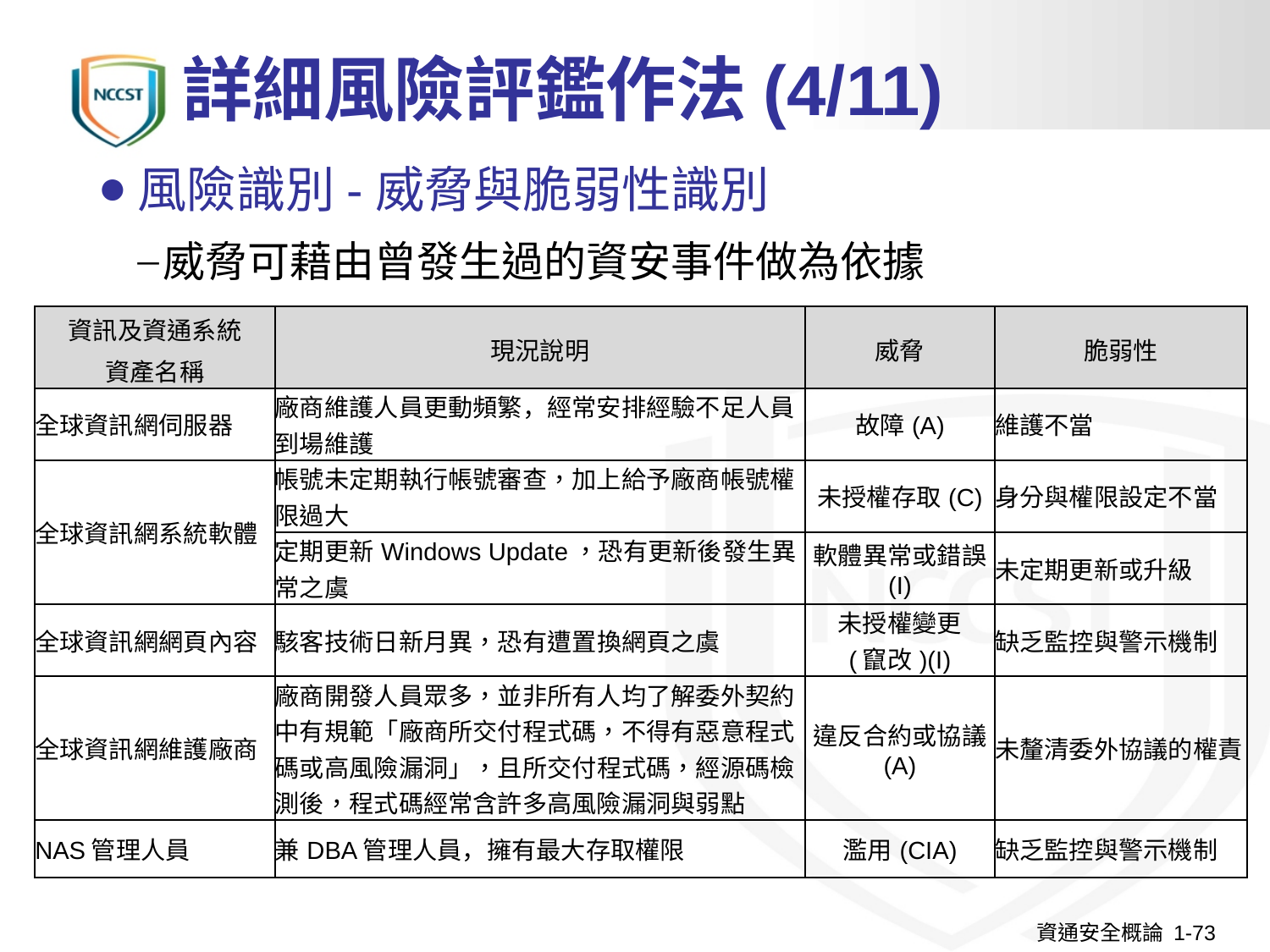

# 詳細風險評鑑作法(4/11)
風險識別-威脅與脆弱性識別
威脅可藉由曾發生過的資安事件做為依據

| 資訊及資通系統 資產名稱 | 現況說明 | 威脅 | 脆弱性 |
| --- | --- | --- | --- |
| 全球資訊網伺服器 | 廠商維護人員更動頻繁，經常安排經驗不足人員到場維護 | 故障(A) | 維護不當 |
| 全球資訊網系統軟體 | 帳號未定期執行帳號審查，加上給予廠商帳號權限過大 | 未授權存取(C) | 身分與權限設定不當 |
|  | 定期更新Windows Update，恐有更新後發生異常之虞 | 軟體異常或錯誤 (I) | 未定期更新或升級 |
| 全球資訊網網頁內容 | 駭客技術日新月異，恐有遭置換網頁之虞 | 未授權變更 (竄改)(I) | 缺乏監控與警示機制 |
| 全球資訊網維護廠商 | 廠商開發人員眾多，並非所有人均了解委外契約中有規範「廠商所交付程式碼，不得有惡意程式碼或高風險漏洞」，且所交付程式碼，經源碼檢測後，程式碼經常含許多高風險漏洞與弱點 | 違反合約或協議 (A) | 未釐清委外協議的權責 |
| NAS管理人員 | 兼DBA管理人員，擁有最大存取權限 | 濫用(CIA) | 缺乏監控與警示機制 |